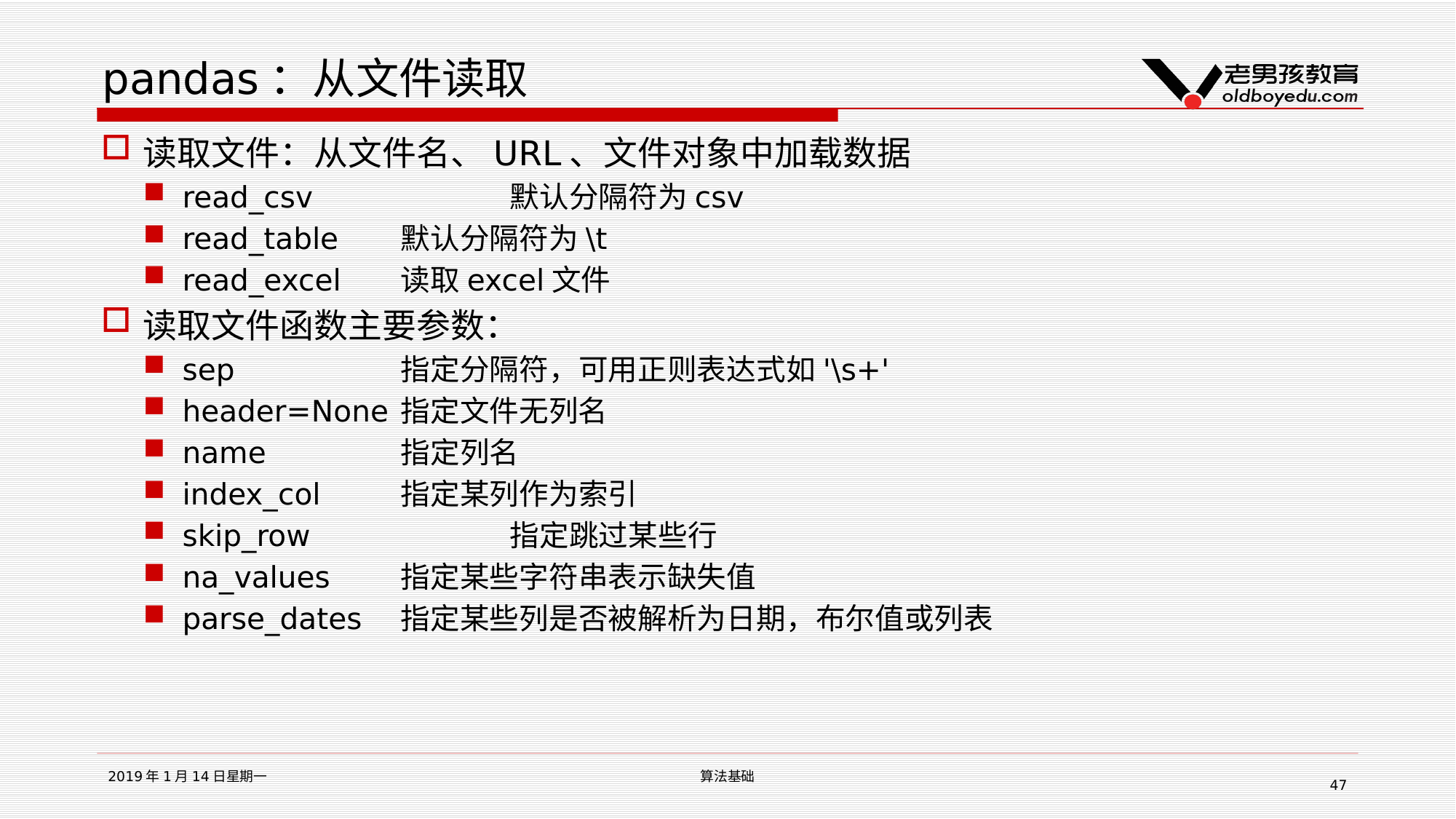

# pandas：从文件读取
读取文件：从文件名、URL、文件对象中加载数据
read_csv		默认分隔符为csv
read_table	默认分隔符为\t
read_excel	读取excel文件
读取文件函数主要参数：
sep		指定分隔符，可用正则表达式如'\s+'
header=None	指定文件无列名
name		指定列名
index_col	指定某列作为索引
skip_row		指定跳过某些行
na_values	指定某些字符串表示缺失值
parse_dates	指定某些列是否被解析为日期，布尔值或列表
2019年1月14日星期一
算法基础
47